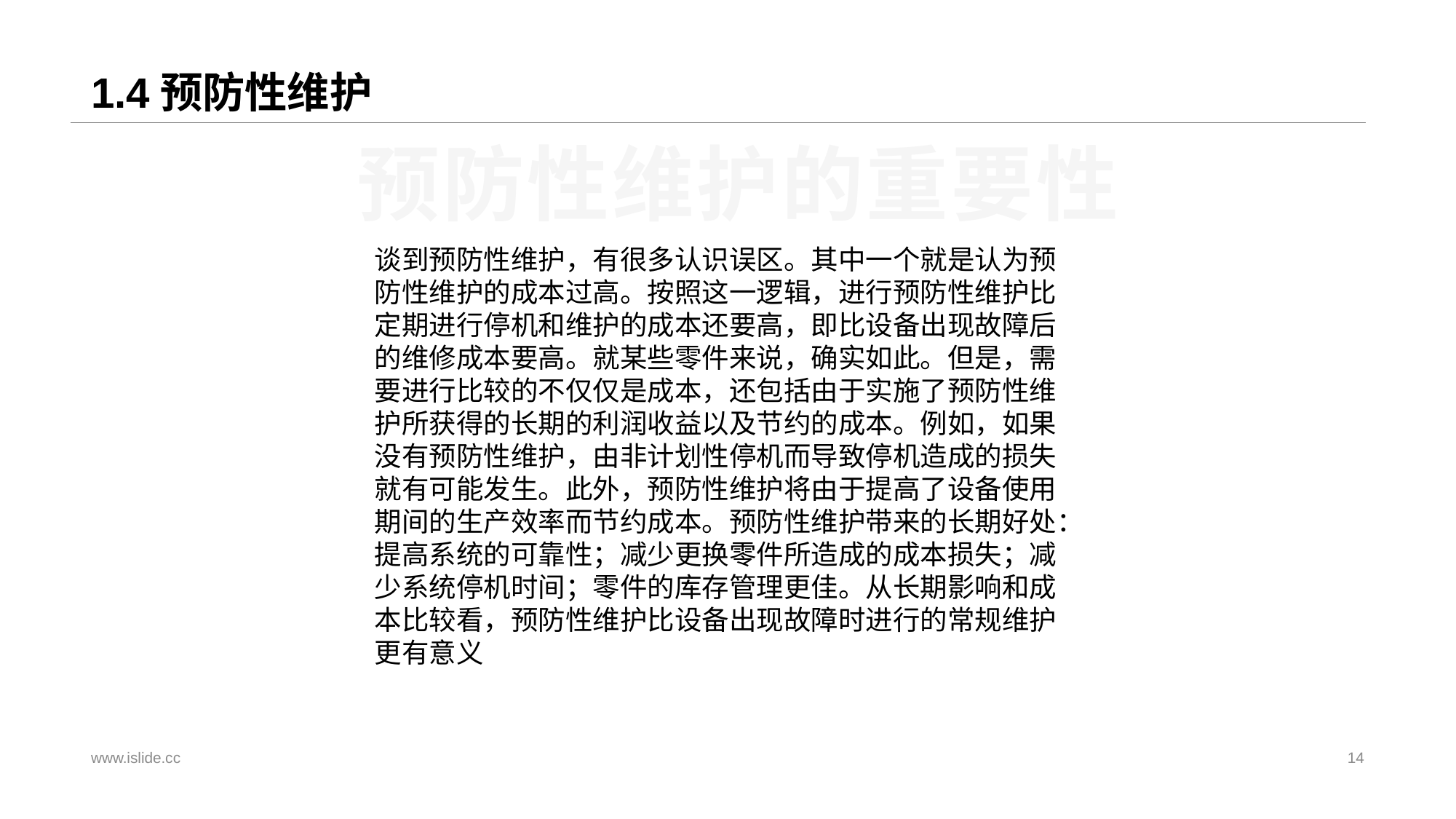

# 1.4预防性维护
预防性维护的重要性
谈到预防性维护，有很多认识误区。其中一个就是认为预防性维护的成本过高。按照这一逻辑，进行预防性维护比定期进行停机和维护的成本还要高，即比设备出现故障后的维修成本要高。就某些零件来说，确实如此。但是，需要进行比较的不仅仅是成本，还包括由于实施了预防性维护所获得的长期的利润收益以及节约的成本。例如，如果没有预防性维护，由非计划性停机而导致停机造成的损失就有可能发生。此外，预防性维护将由于提高了设备使用期间的生产效率而节约成本。预防性维护带来的长期好处：提高系统的可靠性；减少更换零件所造成的成本损失；减少系统停机时间；零件的库存管理更佳。从长期影响和成本比较看，预防性维护比设备出现故障时进行的常规维护更有意义
www.islide.cc
14